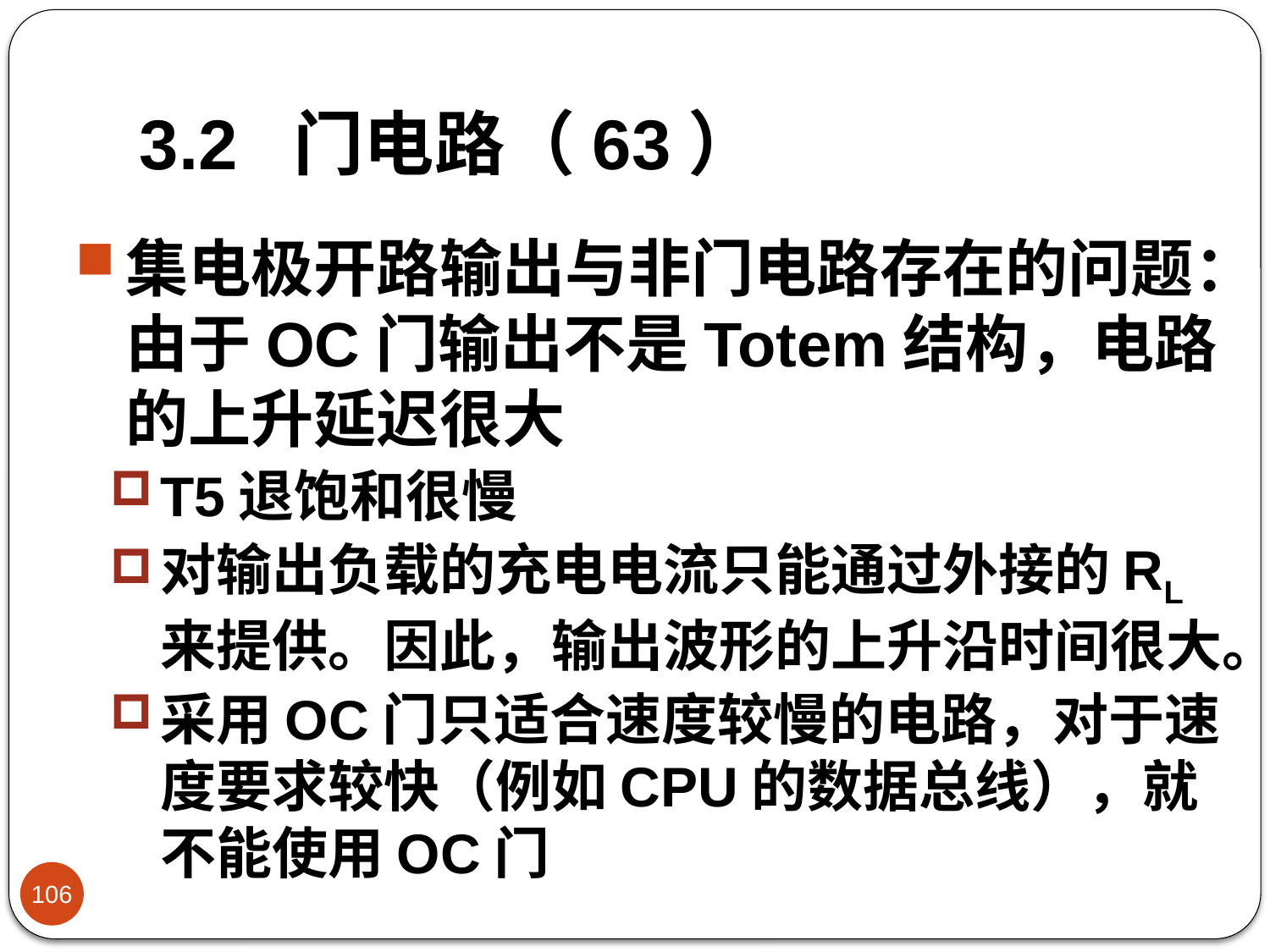

# 3.2  门电路（63）
集电极开路输出与非门电路存在的问题：由于OC门输出不是Totem结构，电路的上升延迟很大
T5退饱和很慢
对输出负载的充电电流只能通过外接的RL来提供。因此，输出波形的上升沿时间很大。
采用OC门只适合速度较慢的电路，对于速度要求较快（例如CPU的数据总线），就不能使用OC门
106